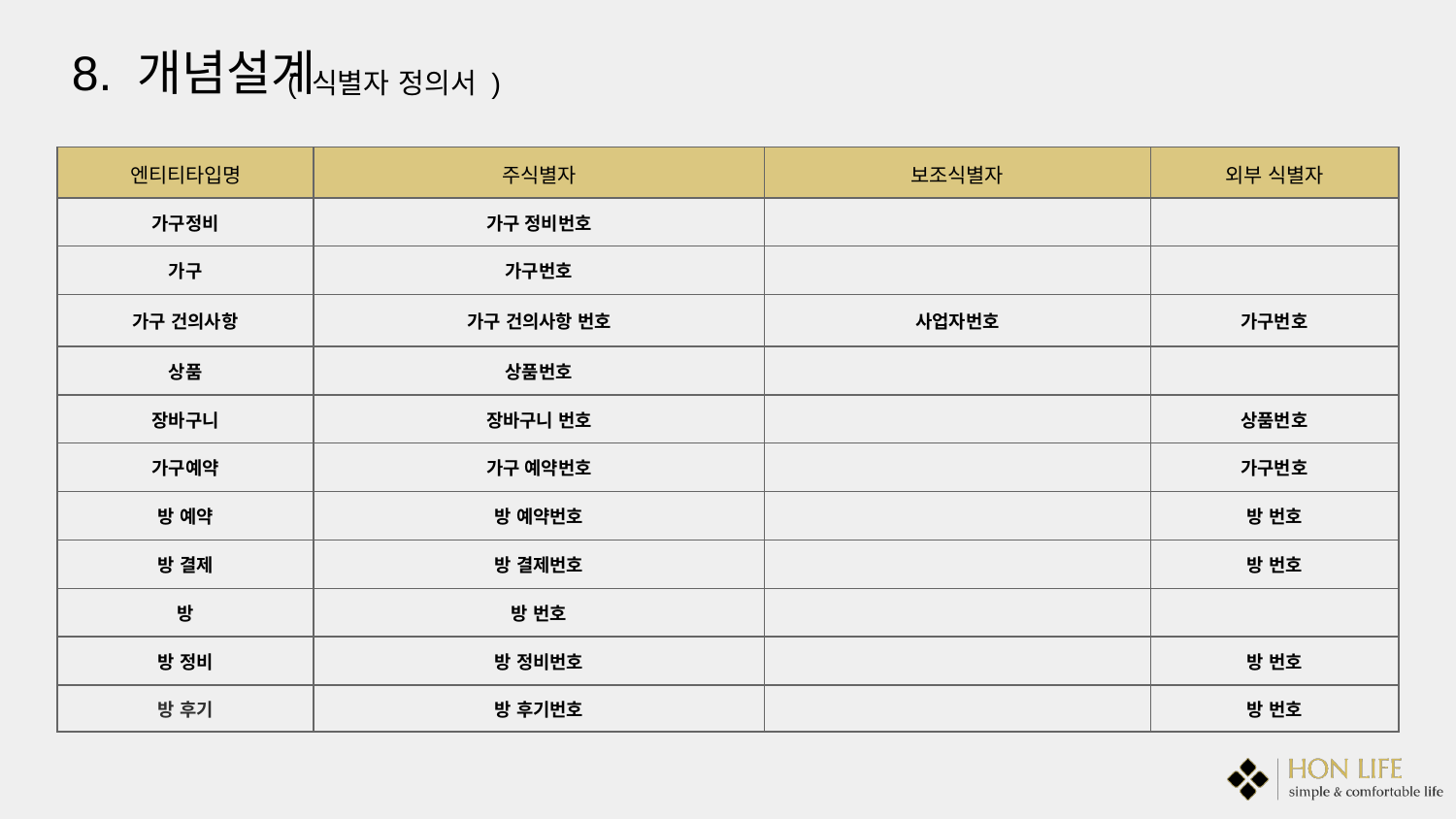

8. 개념설계
( 식별자 정의서 )

| 엔티티타입명 | 주식별자 | 보조식별자 |  | 외부 식별자 |
| --- | --- | --- | --- | --- |
| 가구정비 | 가구 정비번호 |  |  |  |
| 가구 | 가구번호 |  |  |  |
| 가구 건의사항 | 가구 건의사항 번호 | 사업자번호 |  | 가구번호 |
| 상품 | 상품번호 |  |  |  |
| 장바구니 | 장바구니 번호 |  |  | 상품번호 |
| 가구예약 | 가구 예약번호 |  |  | 가구번호 |
| 방 예약 | 방 예약번호 |  |  | 방 번호 |
| 방 결제 | 방 결제번호 |  |  | 방 번호 |
| 방 | 방 번호 |  |  |  |
| 방 정비 | 방 정비번호 |  |  | 방 번호 |
| 방 후기 | 방 후기번호 |  |  | 방 번호 |